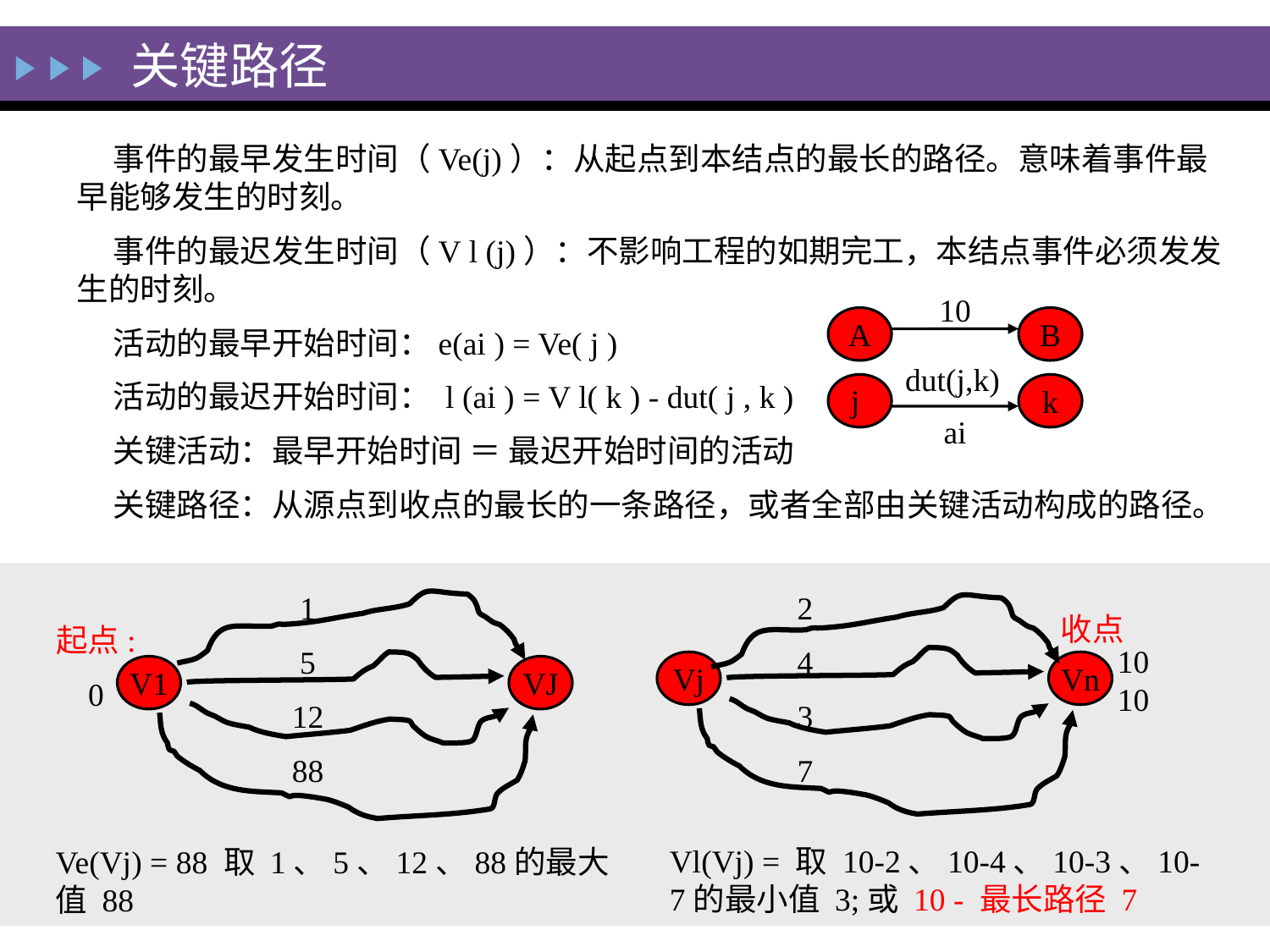

关键路径
    事件的最早发生时间（Ve(j)）：从起点到本结点的最长的路径。意味着事件最早能够发生的时刻。
    事件的最迟发生时间（V l (j)）：不影响工程的如期完工，本结点事件必须发发生的时刻。
    活动的最早开始时间：e(ai ) = Ve( j )
    活动的最迟开始时间： l (ai ) = V l( k ) - dut( j , k )
    关键活动：最早开始时间 ＝ 最迟开始时间的活动
    关键路径：从源点到收点的最长的一条路径，或者全部由关键活动构成的路径。
10
A
B

 dut(j,k)

j
k
ai

1
5
12
88
2
4
3
7

收点
起点:
0

1010

Vj
Vn
V1
VJ

Vl(Vj) = 取 10-2、10-4、10-3、10-7的最小值 3;或 10 - 最长路径 7
Ve(Vj) = 88 取 1、5、12、88的最大值 88